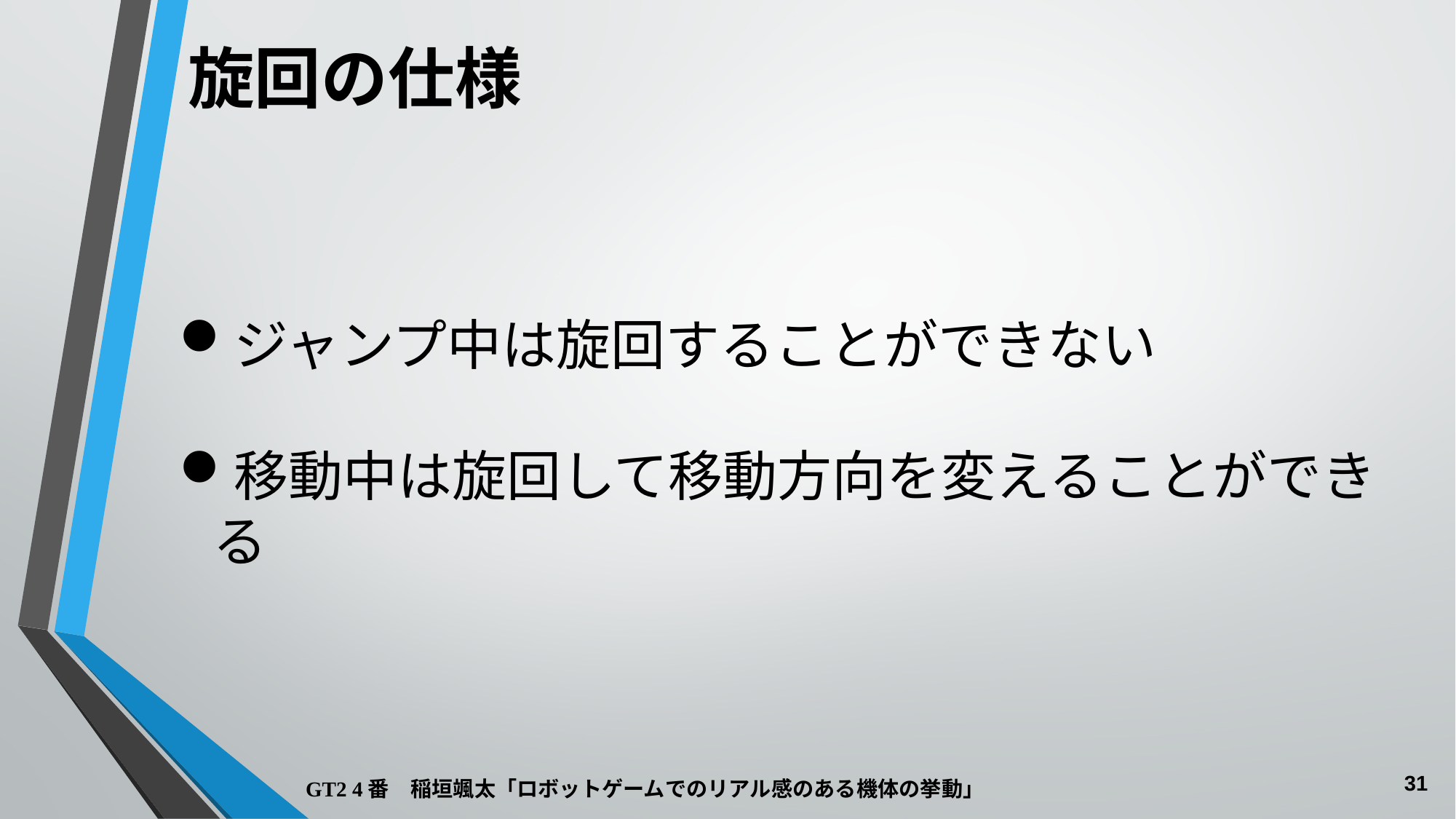

旋回の仕様
ジャンプ中は旋回することができない

移動中は旋回して移動方向を変えることができる
31
GT2 4番　稲垣颯太「ロボットゲームでのリアル感のある機体の挙動」